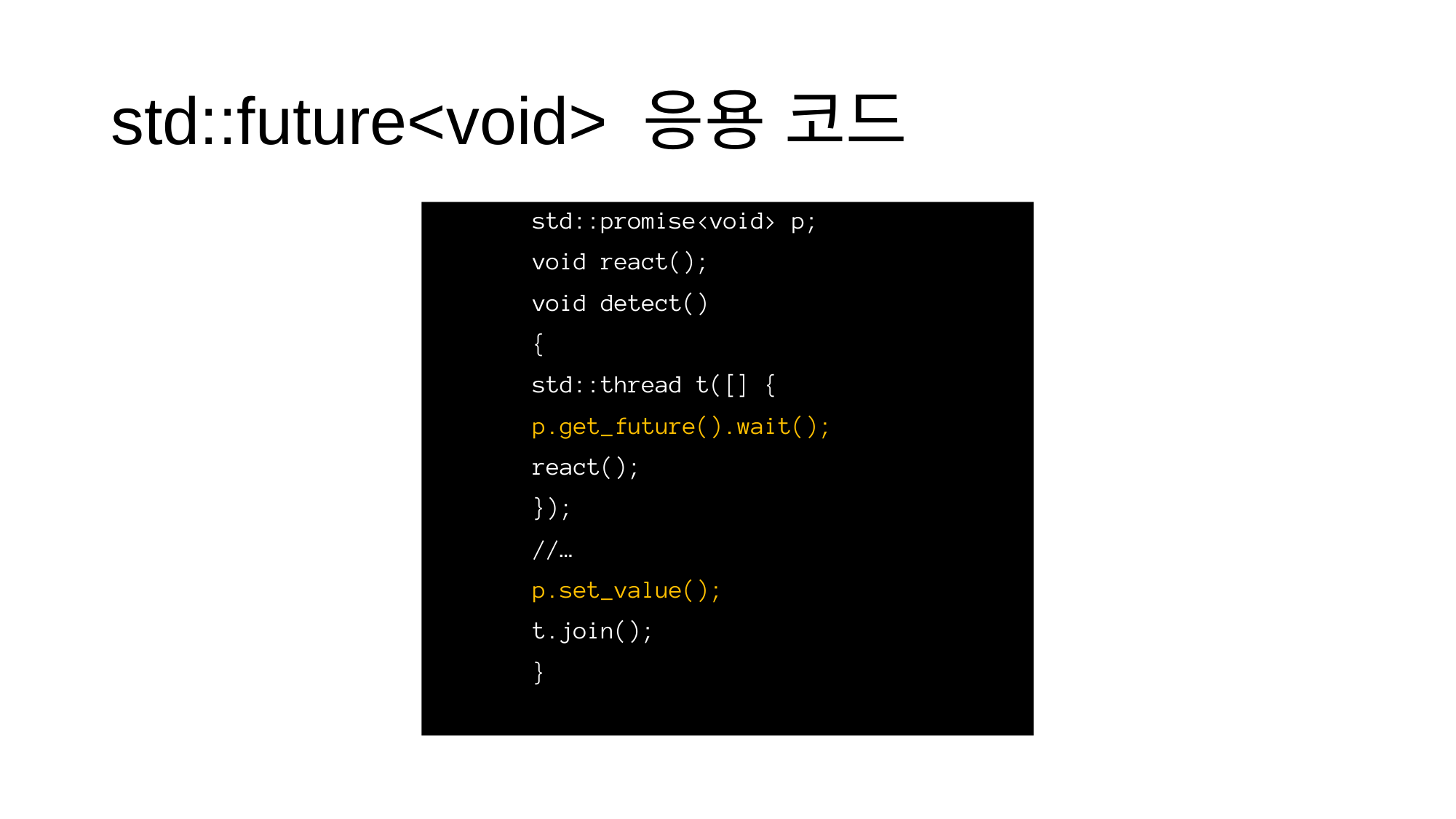

# std::future<void> 응용 코드
	std::promise<void> p;
	void react();
	void detect()
	{
		std::thread t([] {
			p.get_future().wait();
			react();
			});
		//…
		p.set_value();
		t.join();
	}